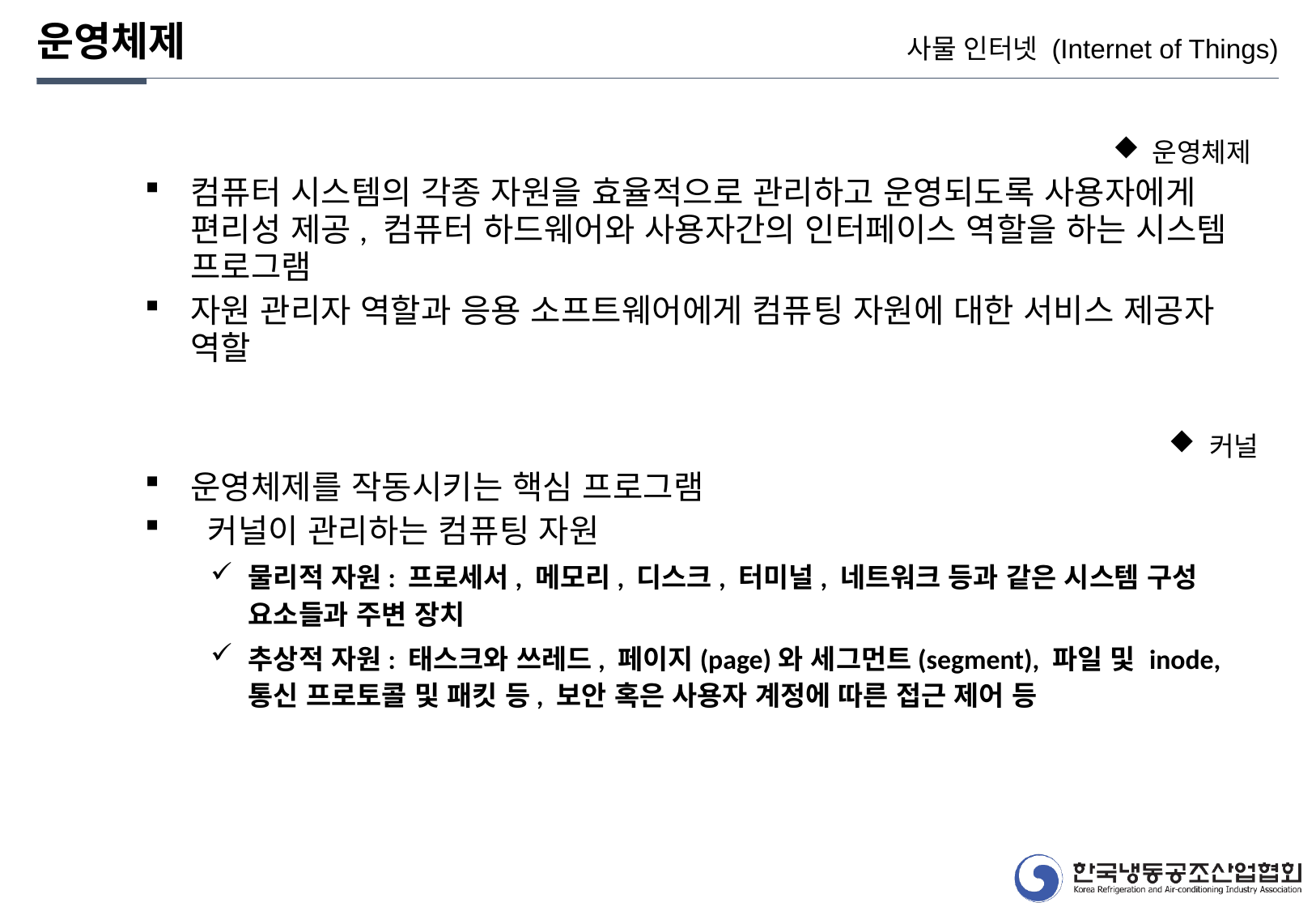

운영체제
사물 인터넷 (Internet of Things)

 운영체제
컴퓨터 시스템의 각종 자원을 효율적으로 관리하고 운영되도록 사용자에게 편리성 제공, 컴퓨터 하드웨어와 사용자간의 인터페이스 역할을 하는 시스템 프로그램
자원 관리자 역할과 응용 소프트웨어에게 컴퓨팅 자원에 대한 서비스 제공자 역할

 커널
운영체제를 작동시키는 핵심 프로그램
 커널이 관리하는 컴퓨팅 자원
물리적 자원: 프로세서, 메모리, 디스크, 터미널, 네트워크 등과 같은 시스템 구성 요소들과 주변 장치
추상적 자원: 태스크와 쓰레드, 페이지(page)와 세그먼트(segment), 파일 및 inode, 통신 프로토콜 및 패킷 등, 보안 혹은 사용자 계정에 따른 접근 제어 등